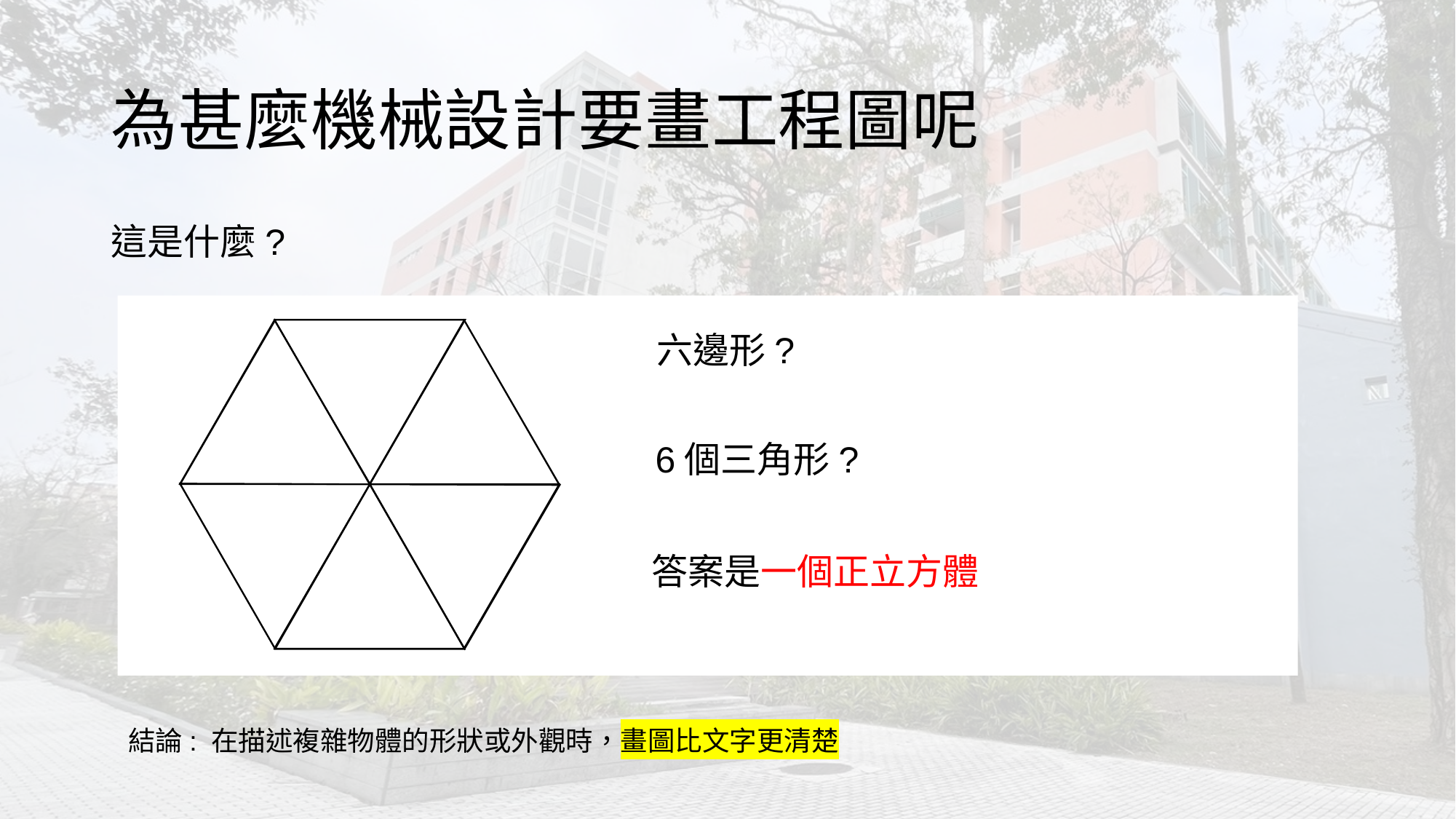

# 為甚麼機械設計要畫工程圖呢
這是什麼?

					六邊形?

6個三角形?

答案是一個正立方體
結論: 在描述複雜物體的形狀或外觀時，畫圖比文字更清楚